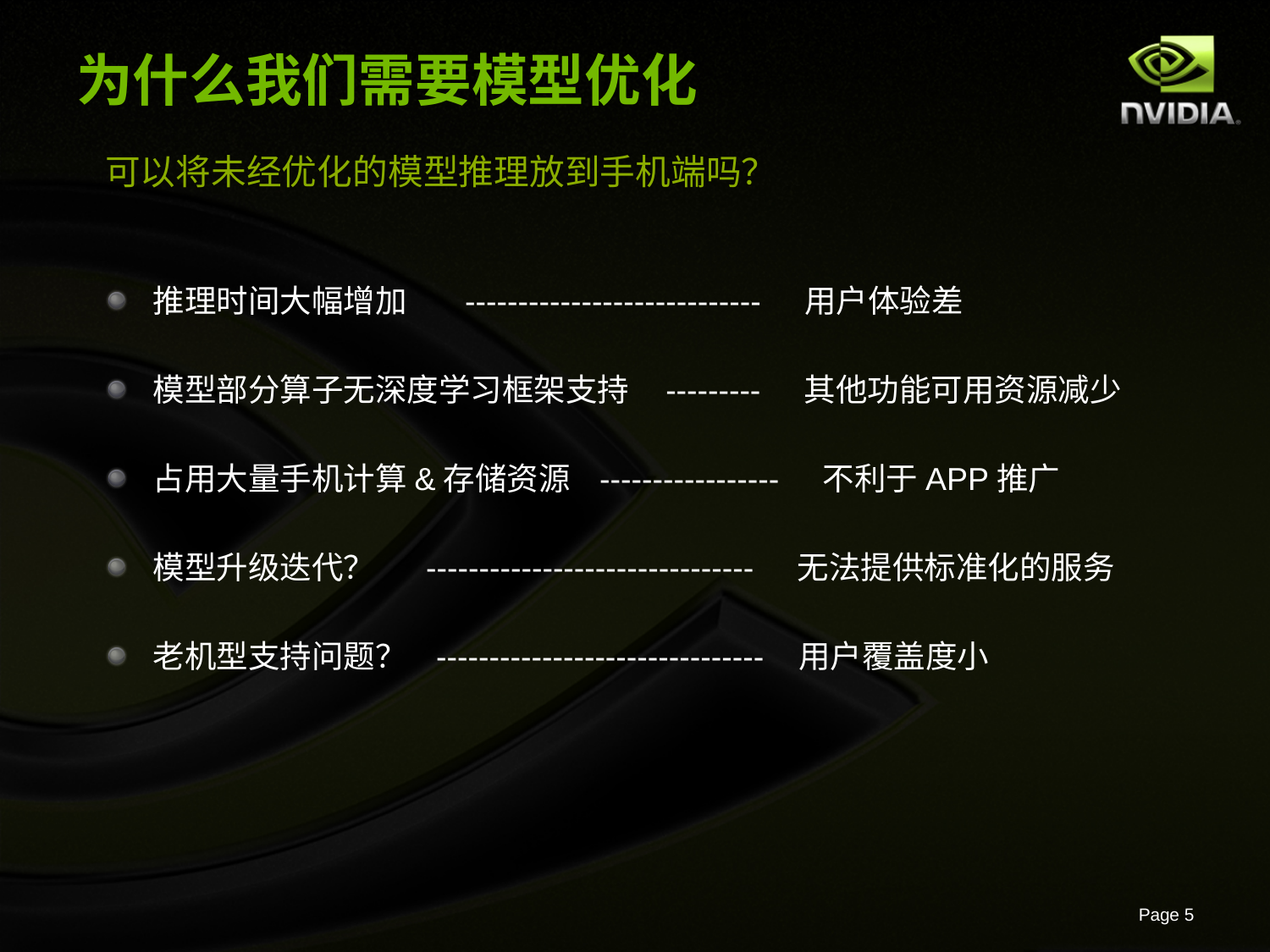

# 为什么我们需要模型优化
可以将未经优化的模型推理放到手机端吗？
推理时间大幅增加       ----------------------------    用户体验差

模型部分算子无深度学习框架支持    ---------    其他功能可用资源减少

占用大量手机计算&存储资源   -----------------    不利于APP推广

模型升级迭代？      -------------------------------    无法提供标准化的服务

老机型支持问题？   -------------------------------   用户覆盖度小

Page 5